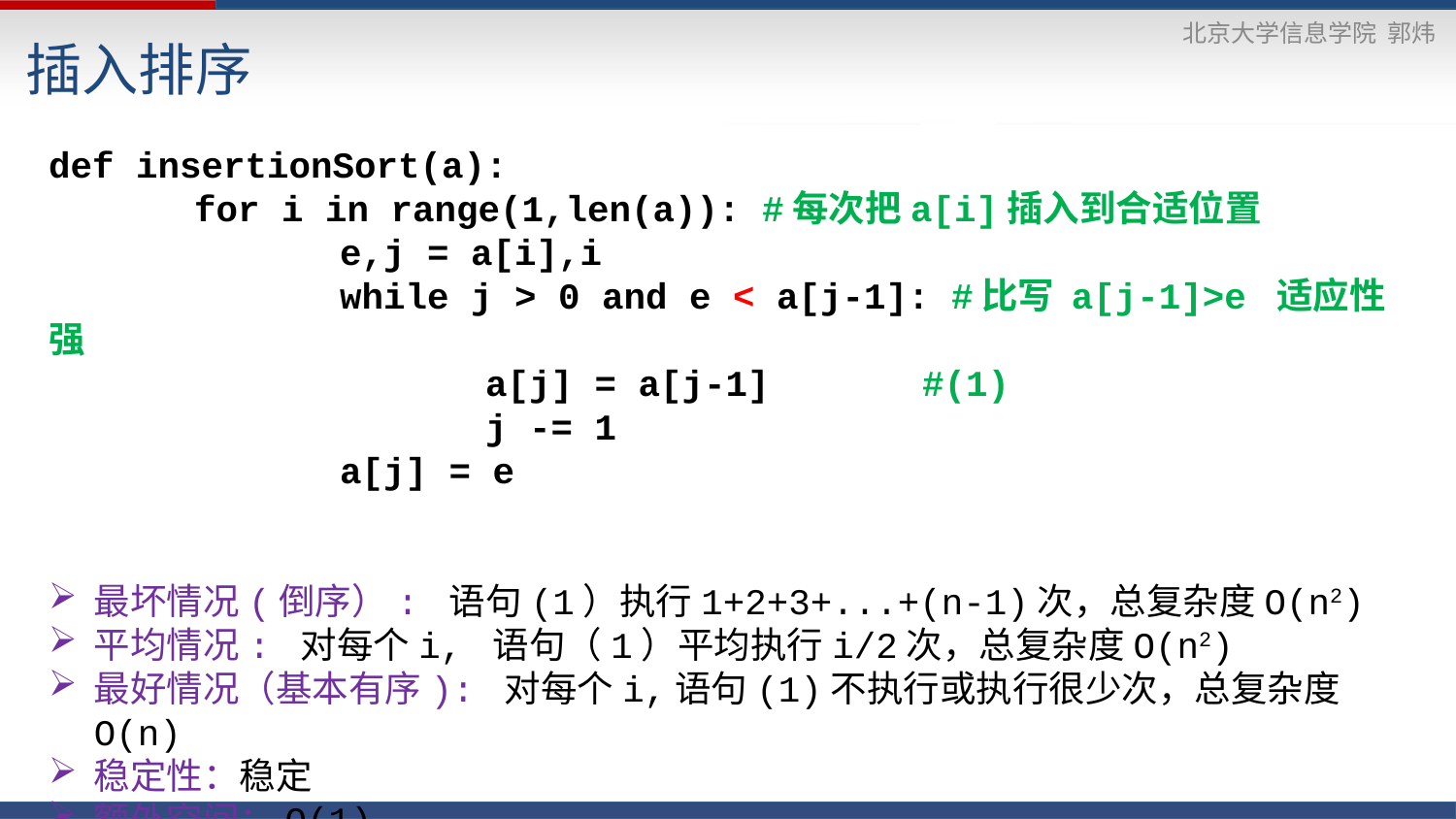

插入排序
def insertionSort(a):
	for i in range(1,len(a)): #每次把a[i]插入到合适位置
		e,j = a[i],i
		while j > 0 and e < a[j-1]: #比写 a[j-1]>e 适应性强
			a[j] = a[j-1]		#(1)
			j -= 1
		a[j] = e

最坏情况(倒序）: 语句(1）执行1+2+3+...+(n-1)次，总复杂度O(n2)
平均情况: 对每个i, 语句（1）平均执行i/2次，总复杂度O(n2)
最好情况（基本有序): 对每个i,语句(1)不执行或执行很少次，总复杂度O(n)
稳定性：稳定
额外空间：O(1)
10